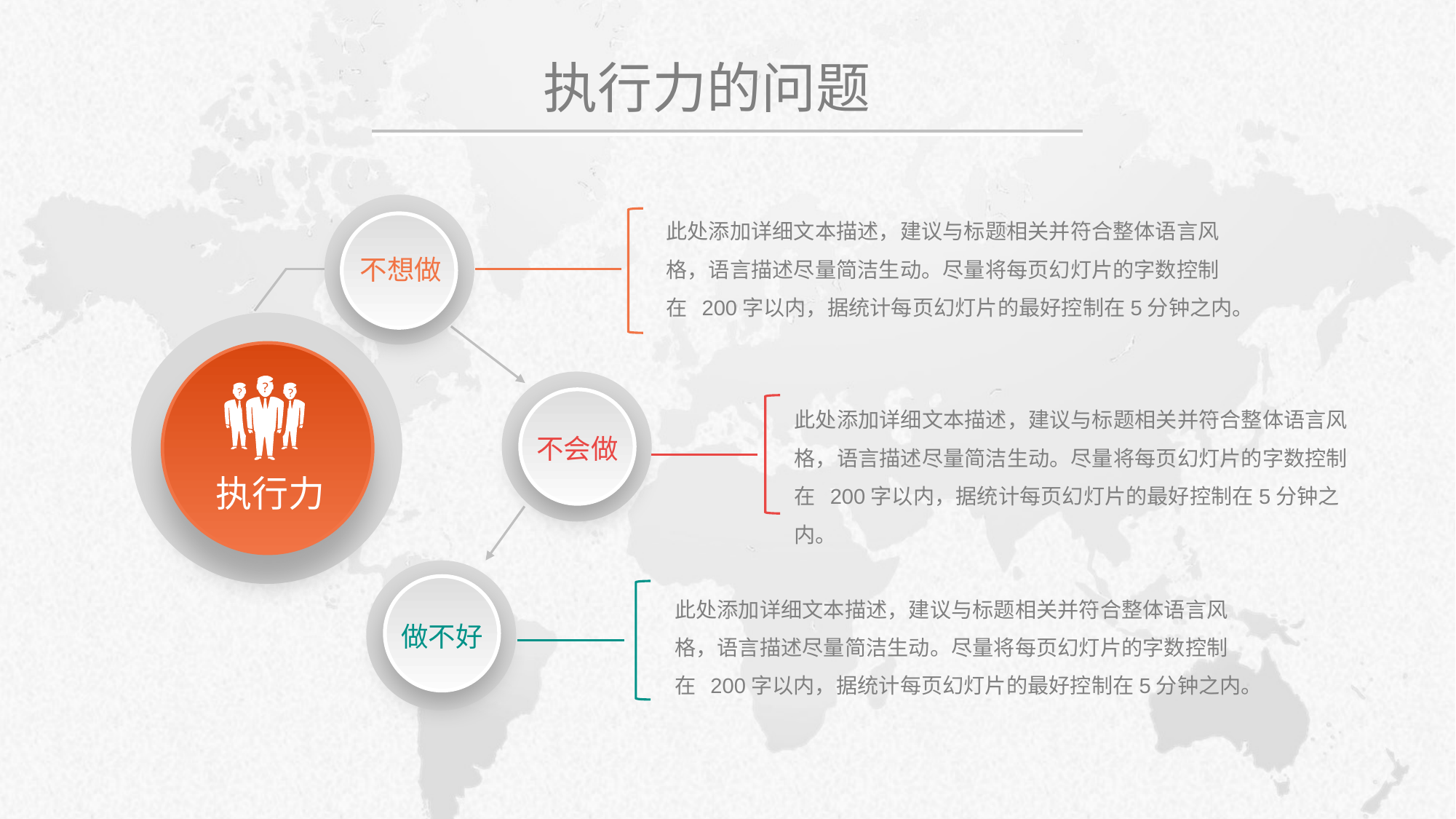

# 执行力的问题

此处添加详细文本描述，建议与标题相关并符合整体语言风格，语言描述尽量简洁生动。尽量将每页幻灯片的字数控制在  200字以内，据统计每页幻灯片的最好控制在5分钟之内。

不想做

执行力

不会做
此处添加详细文本描述，建议与标题相关并符合整体语言风格，语言描述尽量简洁生动。尽量将每页幻灯片的字数控制在  200字以内，据统计每页幻灯片的最好控制在5分钟之内。

做不好

此处添加详细文本描述，建议与标题相关并符合整体语言风格，语言描述尽量简洁生动。尽量将每页幻灯片的字数控制在  200字以内，据统计每页幻灯片的最好控制在5分钟之内。